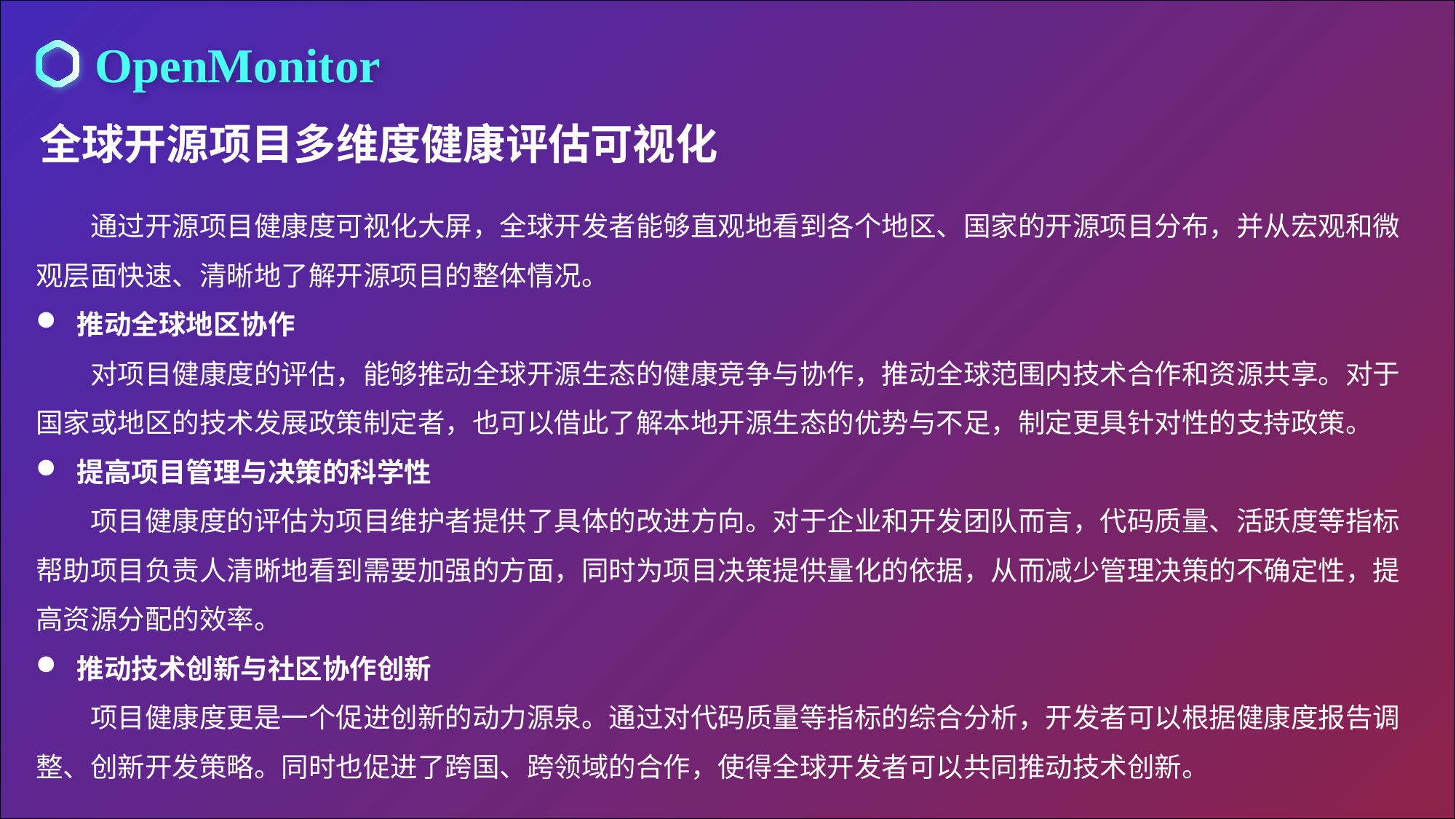

OpenMonitor

全球开源项目多维度健康评估可视化
通过开源项目健康度可视化大屏，全球开发者能够直观地看到各个地区、国家的开源项目分布，并从宏观和微观层面快速、清晰地了解开源项目的整体情况。
推动全球地区协作
对项目健康度的评估，能够推动全球开源生态的健康竞争与协作，推动全球范围内技术合作和资源共享。对于国家或地区的技术发展政策制定者，也可以借此了解本地开源生态的优势与不足，制定更具针对性的支持政策。
提高项目管理与决策的科学性
项目健康度的评估为项目维护者提供了具体的改进方向。对于企业和开发团队而言，代码质量、活跃度等指标帮助项目负责人清晰地看到需要加强的方面，同时为项目决策提供量化的依据，从而减少管理决策的不确定性，提高资源分配的效率。
推动技术创新与社区协作创新
项目健康度更是一个促进创新的动力源泉。通过对代码质量等指标的综合分析，开发者可以根据健康度报告调整、创新开发策略。同时也促进了跨国、跨领域的合作，使得全球开发者可以共同推动技术创新。
e7d195523061f1c03a90ee8e42cb24248e56383cd534985688F9F494128731F165EE95AB4B0C0A38076AAEA07667B1565C446FC45FF01DFB0E885BCDBDF3A284F3DB14DA61DD97F0BAB2E6C668FB493104F42542A6B12F64600C7F29ABD6B61EB27EEC89E1BADA66692744400BF56209A96BF8BF720BDBFA232DC7A21C0A1F68ECF62D340516BE57